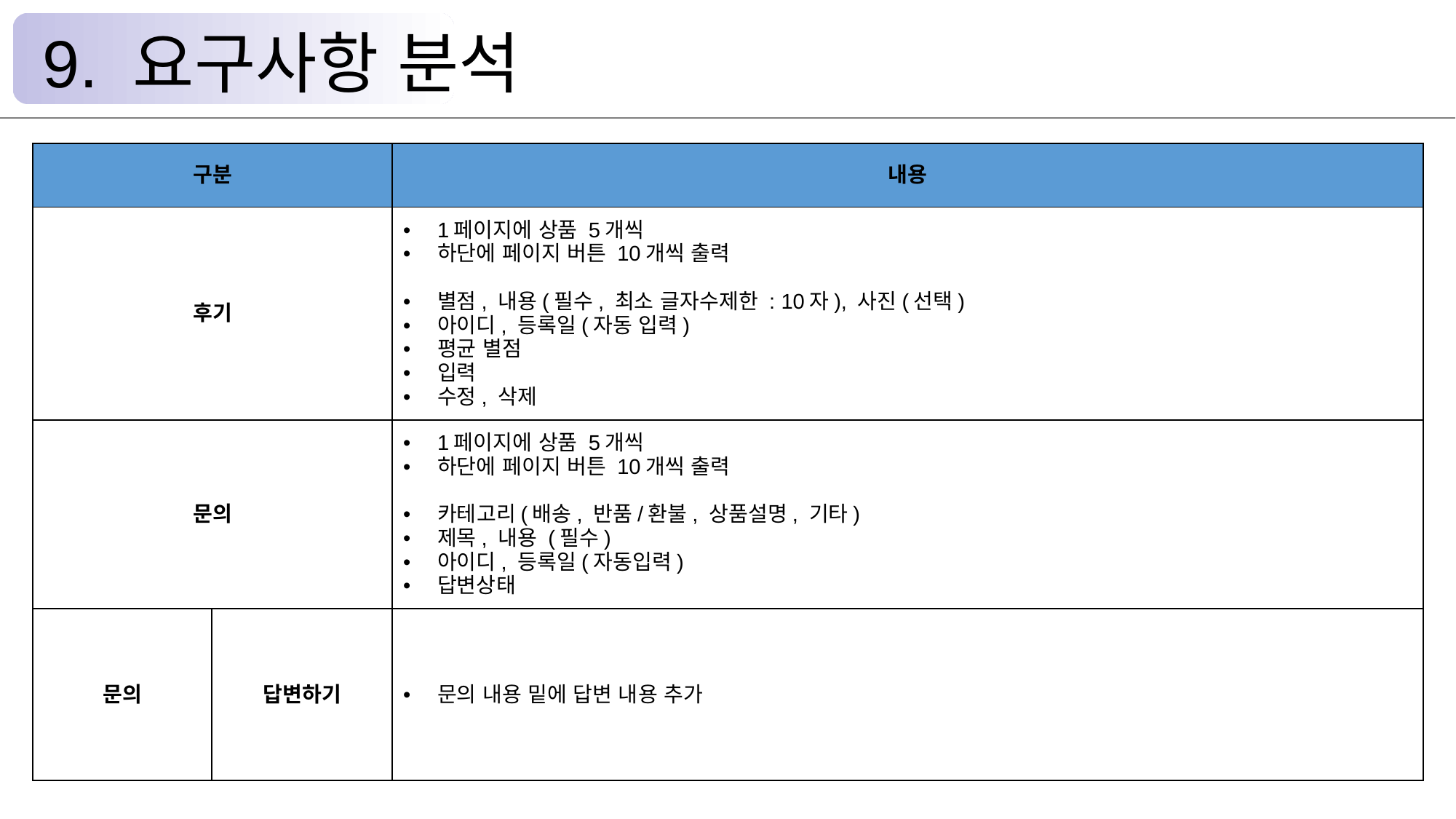

9. 요구사항 분석

| 구분 |  | 내용 |
| --- | --- | --- |
| 후기 |  | 1페이지에 상품 5개씩 하단에 페이지 버튼 10개씩 출력 별점, 내용(필수, 최소 글자수제한 : 10자), 사진(선택) 아이디, 등록일(자동 입력) 평균 별점 입력 수정, 삭제 |
| 문의 | 문의 | 1페이지에 상품 5개씩 하단에 페이지 버튼 10개씩 출력 카테고리(배송, 반품/환불, 상품설명, 기타) 제목, 내용 (필수) 아이디, 등록일(자동입력) 답변상태 |
| 문의 | 답변하기 | 문의 내용 밑에 답변 내용 추가 |